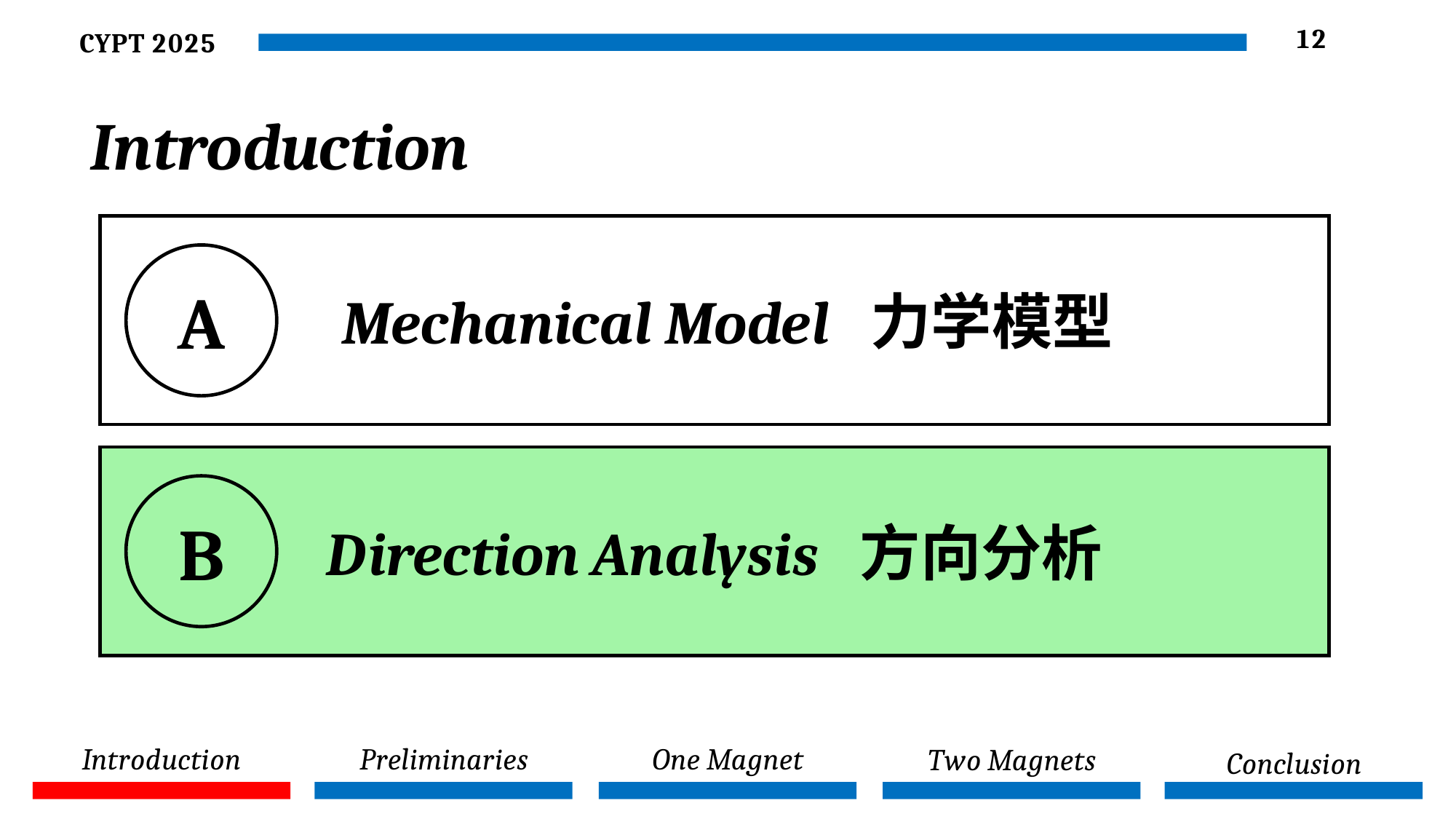

12
Introduction

A
 Mechanical Model  力学模型

 Direction Analysis  方向分析
B